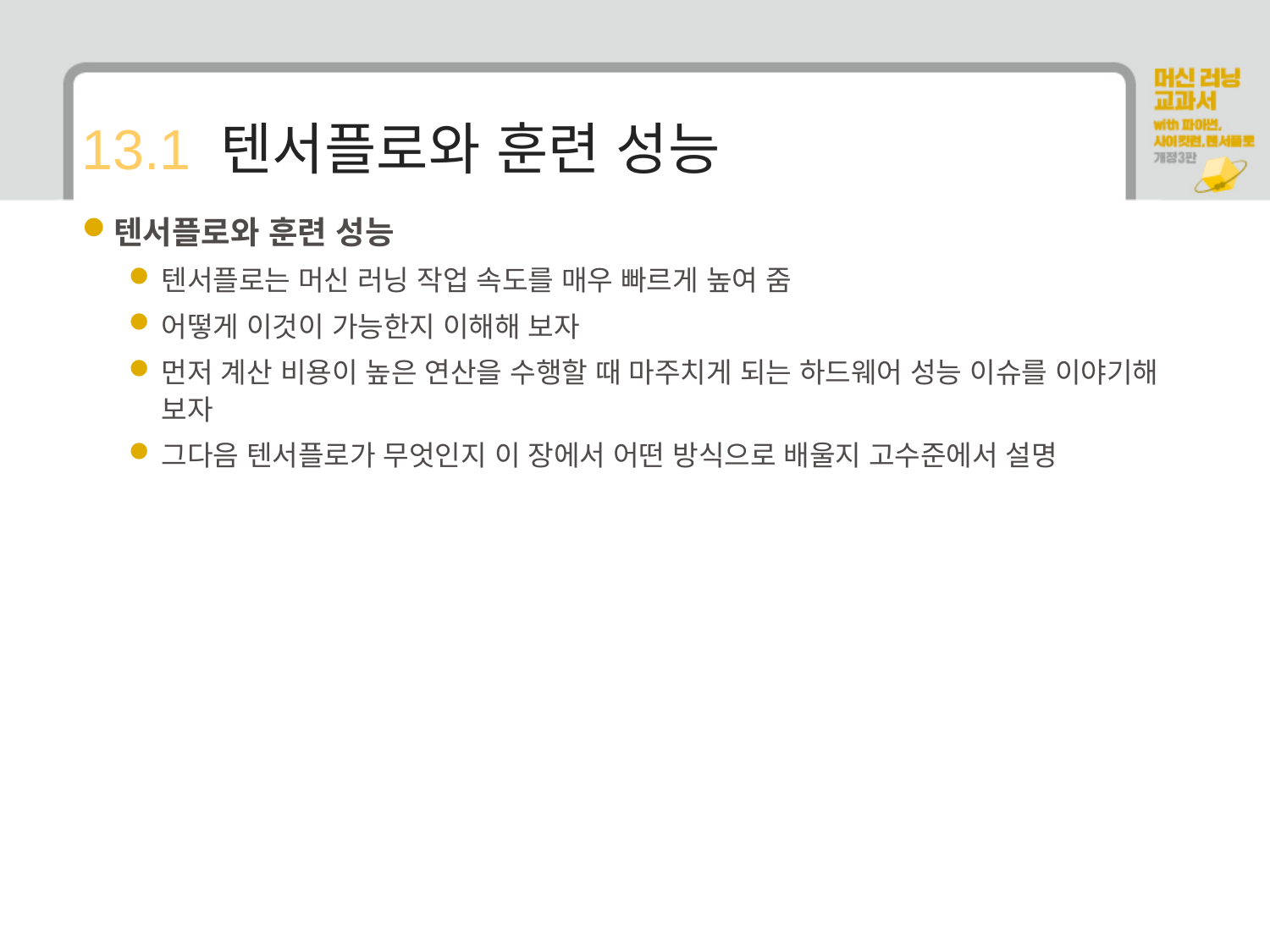

# 13.1 텐서플로와 훈련 성능
텐서플로와 훈련 성능
텐서플로는 머신 러닝 작업 속도를 매우 빠르게 높여 줌
어떻게 이것이 가능한지 이해해 보자
먼저 계산 비용이 높은 연산을 수행할 때 마주치게 되는 하드웨어 성능 이슈를 이야기해 보자
그다음 텐서플로가 무엇인지 이 장에서 어떤 방식으로 배울지 고수준에서 설명